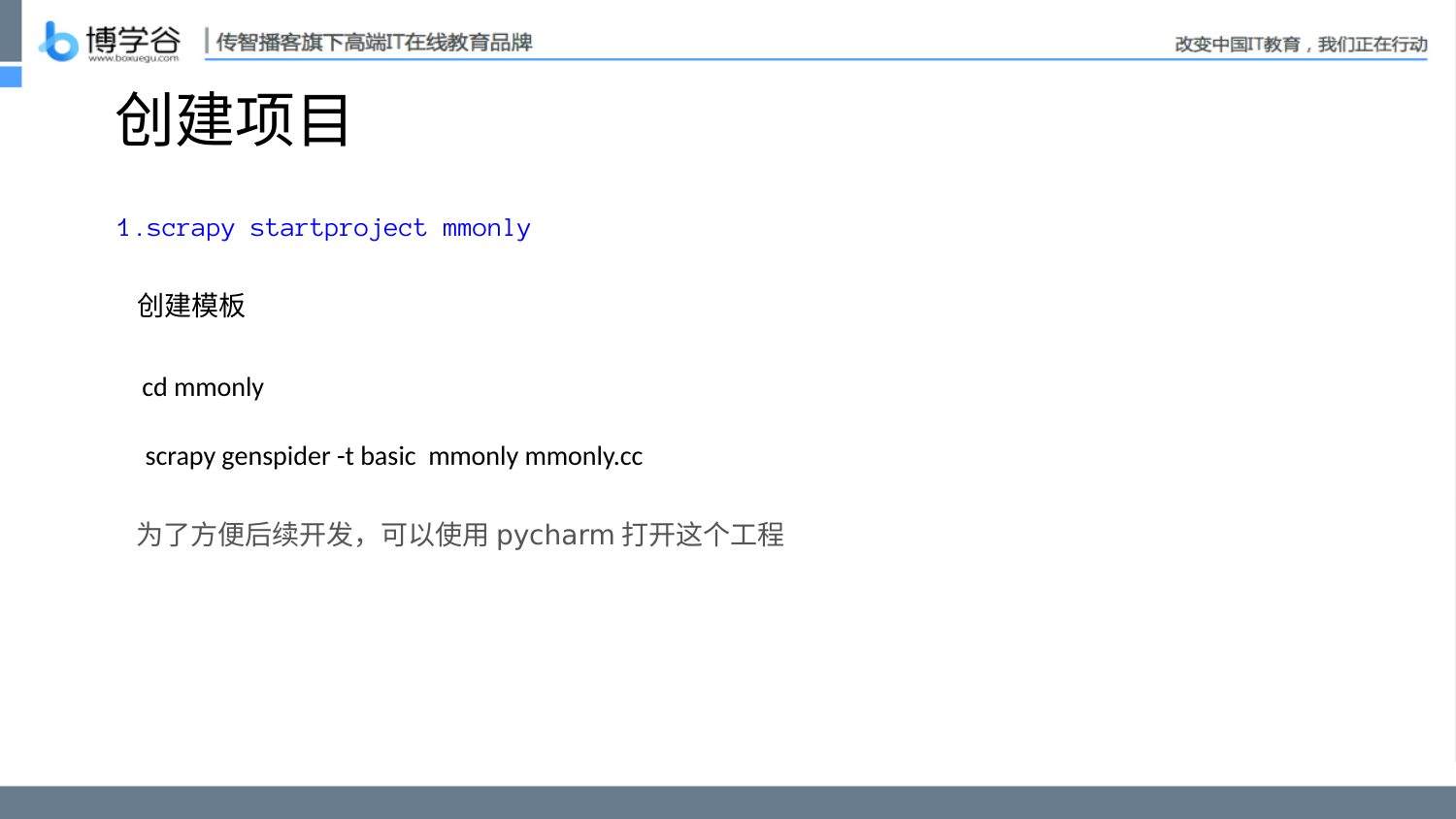

# 创建项目
scrapy startproject mmonly
创建模板
cd mmonly
scrapy genspider -t basic  mmonly mmonly.cc
为了方便后续开发，可以使用pycharm打开这个工程